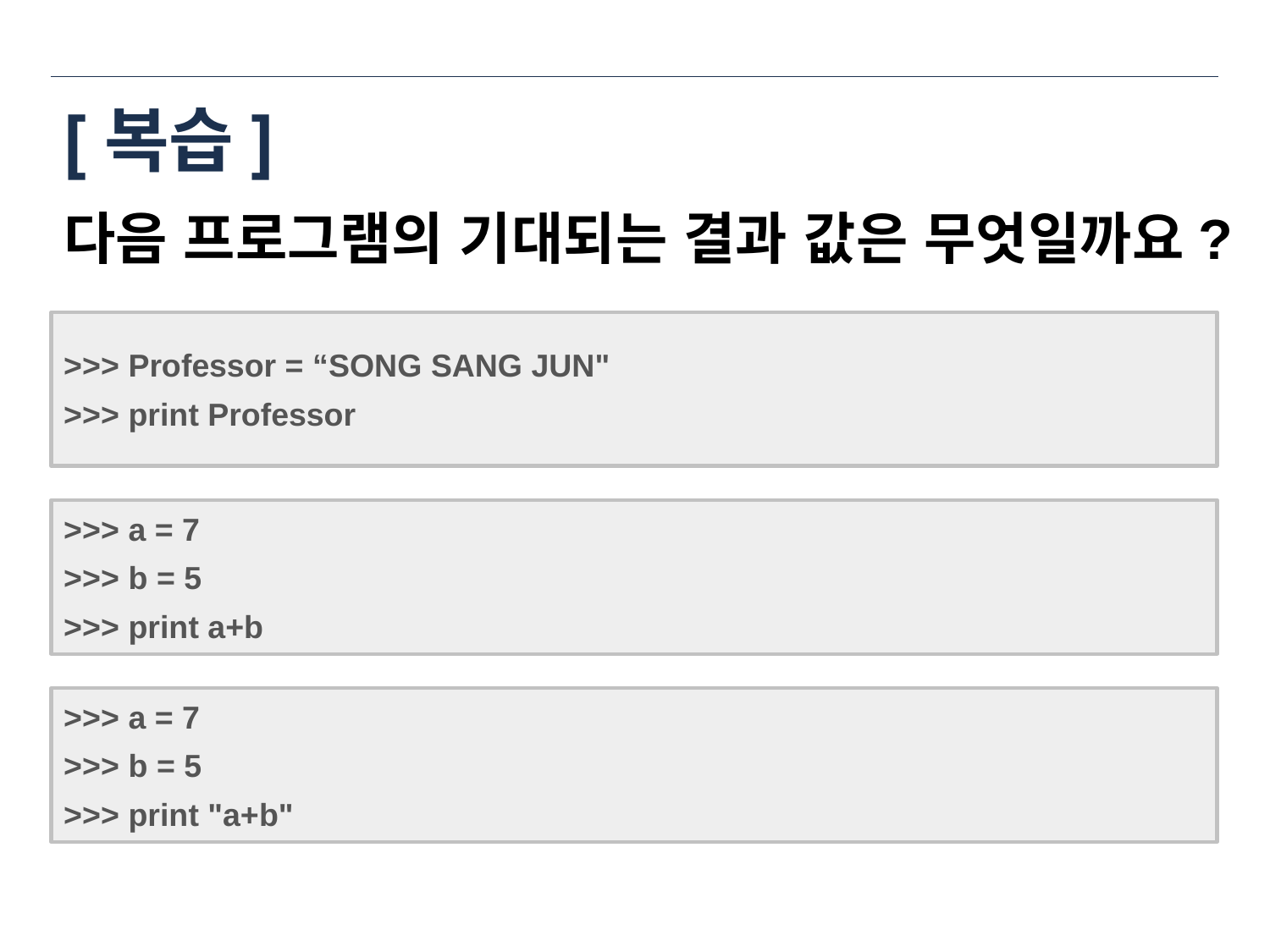

# [복습]
다음 프로그램의 기대되는 결과 값은 무엇일까요?
>>> Professor = “SONG SANG JUN"
>>> print Professor
>>> a = 7
>>> b = 5
>>> print a+b
>>> a = 7
>>> b = 5
>>> print "a+b"